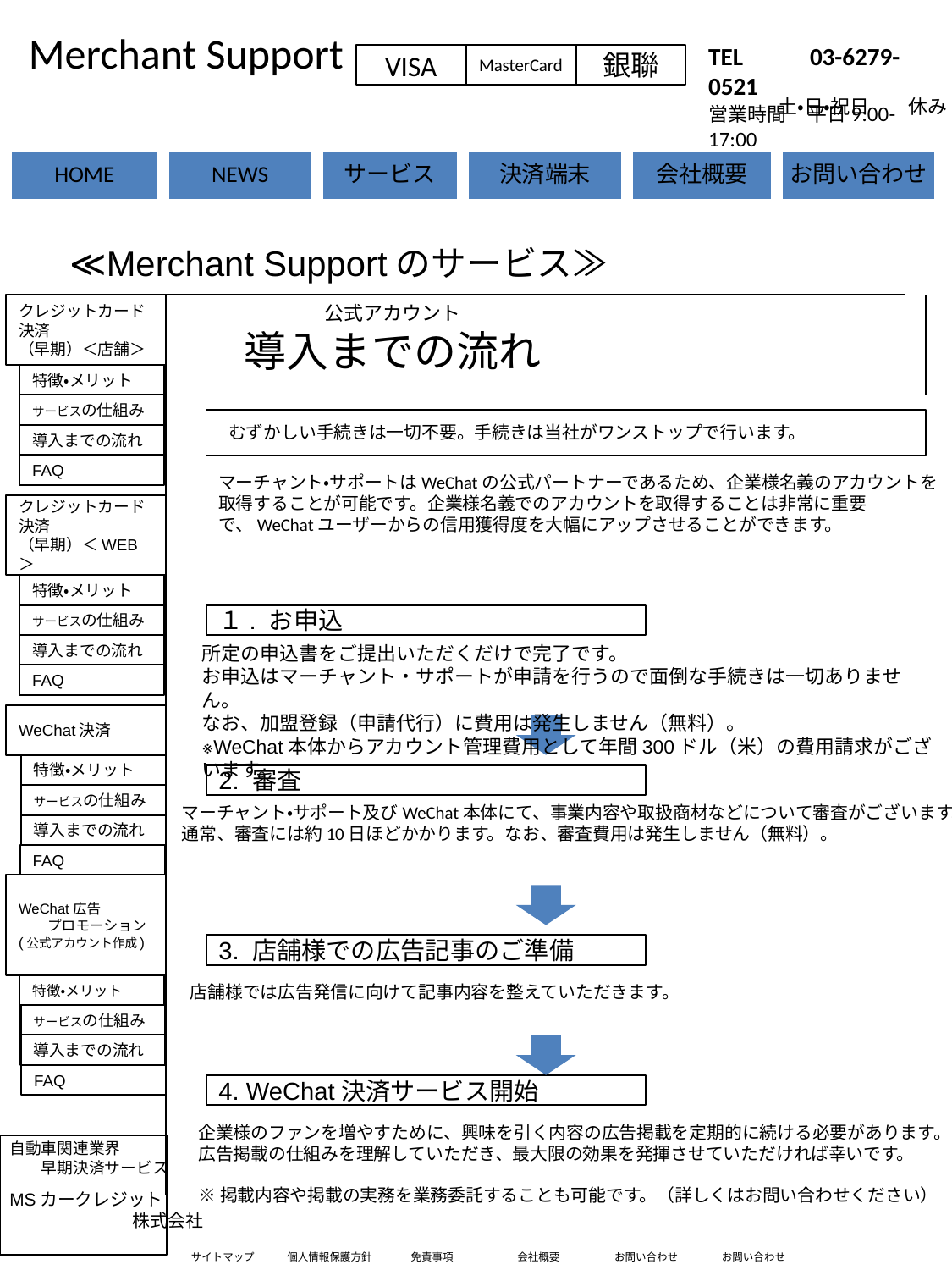

Merchant Support
サービス画面
TEL 　　03-6279-0521
営業時間　平日9:00-17:00

VISA
MasterCard
銀聯
土・日・祝日　　休み
HOME
NEWS
サービス
決済端末
会社概要
お問い合わせ
≪Merchant Supportのサービス≫
クレジットカード決済
（早期）＜店舗＞

公式アカウント
導入までの流れ
特徴・メリット
サービスの仕組み

むずかしい手続きは一切不要。手続きは当社がワンストップで行います。
導入までの流れ
FAQ
マーチャント・サポートはWeChatの公式パートナーであるため、企業様名義のアカウントを取得することが可能です。企業様名義でのアカウントを取得することは非常に重要で、WeChatユーザーからの信用獲得度を大幅にアップさせることができます。
クレジットカード決済
（早期）＜WEB＞
特徴・メリット
サービスの仕組み
１. お申込
導入までの流れ
所定の申込書をご提出いただくだけで完了です。
お申込はマーチャント・サポートが申請を行うので面倒な手続きは一切ありません。
なお、加盟登録（申請代行）に費用は発生しません（無料）。
※WeChat本体からアカウント管理費用として年間300ドル（米）の費用請求がございます。
FAQ
WeChat決済

特徴・メリット
2. 審査
サービスの仕組み
マーチャント・サポート及びWeChat本体にて、事業内容や取扱商材などについて審査がございます。
通常、審査には約10日ほどかかります。なお、審査費用は発生しません（無料）。
導入までの流れ
FAQ
WeChat広告
        プロモーション
(公式アカウント作成)

3. 店舗様での広告記事のご準備
店舗様では広告発信に向けて記事内容を整えていただきます。

特徴・メリット
サービスの仕組み

導入までの流れ
FAQ
4. WeChat決済サービス開始
企業様のファンを増やすために、興味を引く内容の広告掲載を定期的に続ける必要があります。
広告掲載の仕組みを理解していただき、最大限の効果を発揮させていただければ幸いです。

※掲載内容や掲載の実務を業務委託することも可能です。（詳しくはお問い合わせください）
自動車関連業界
　　早期決済サービス

MSカークレジット
　　　　　　　株式会社
サイトマップ
個人情報保護方針
免責事項
会社概要
お問い合わせ
お問い合わせ